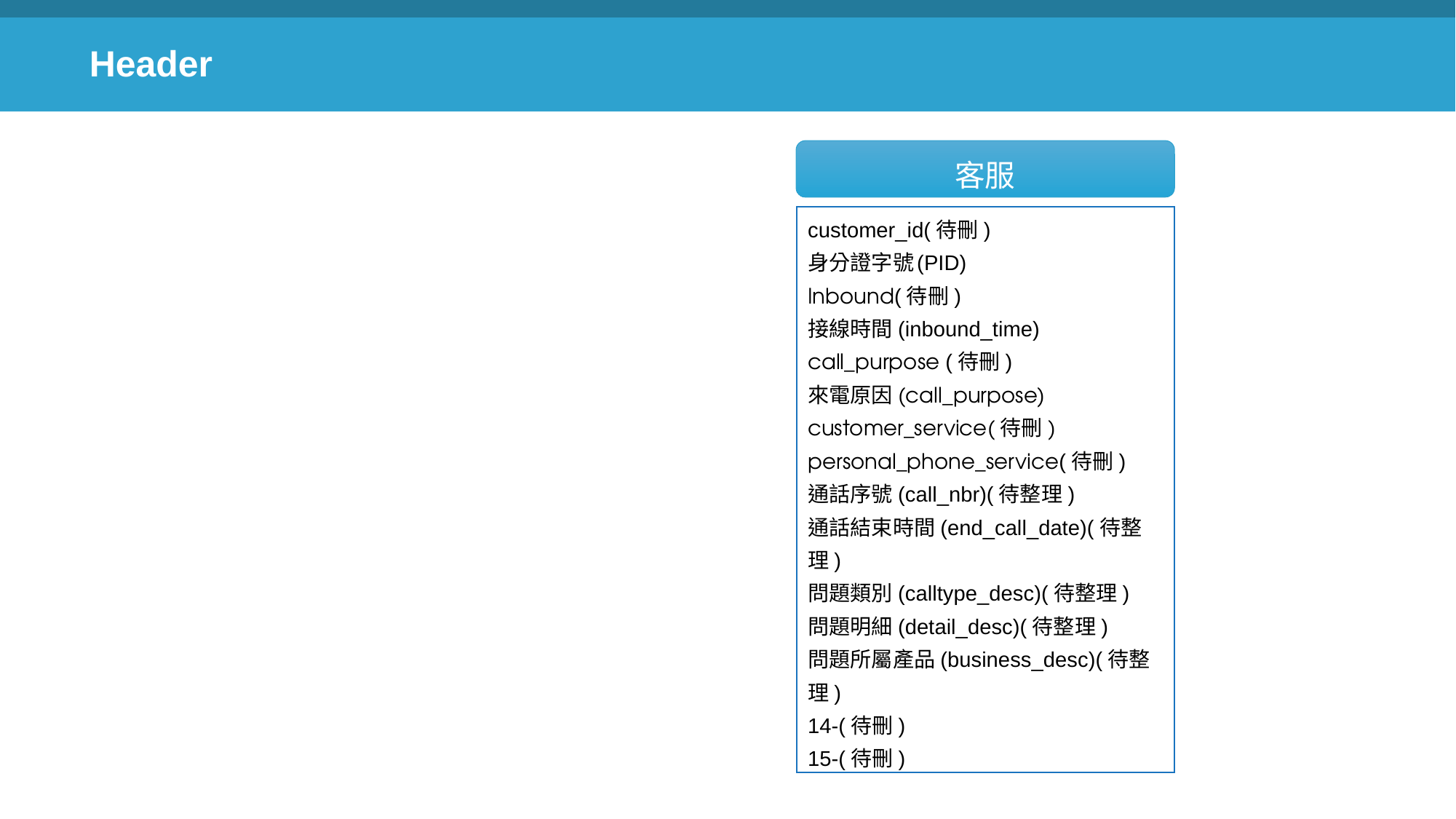

Header
客服
customer_id(待刪)
身分證字號	(PID)
Inbound(待刪)
接線時間(inbound_time)
call_purpose (待刪)
來電原因(call_purpose)
customer_service(待刪)
personal_phone_service(待刪)
通話序號(call_nbr)(待整理)
通話結束時間(end_call_date)(待整理)
問題類別(calltype_desc)(待整理)
問題明細(detail_desc)(待整理)
問題所屬產品(business_desc)(待整理)
14-(待刪)
15-(待刪)